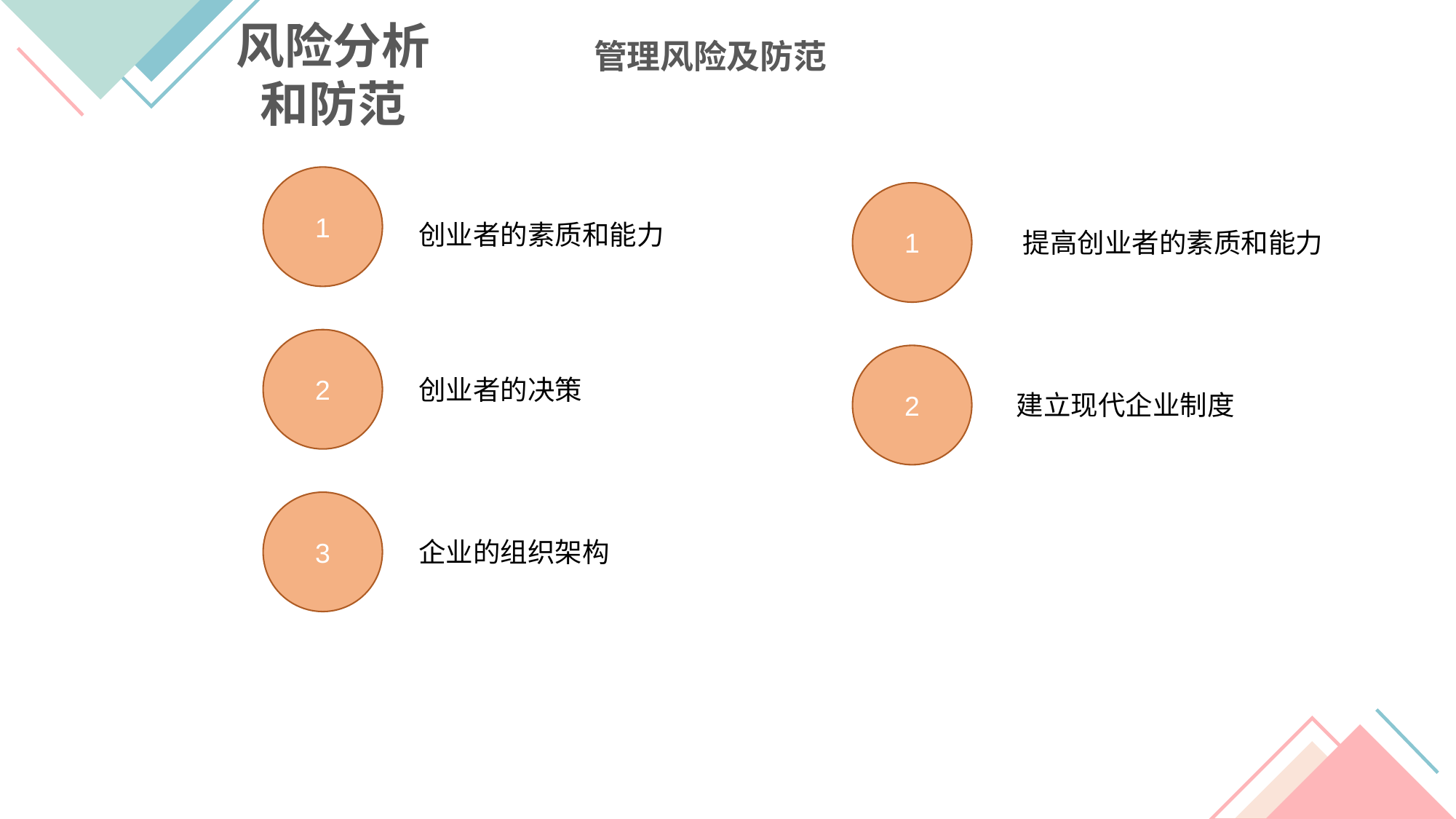

风险分析和防范
管理风险及防范
1
1
创业者的素质和能力
提高创业者的素质和能力
2
2
创业者的决策
建立现代企业制度
3
企业的组织架构